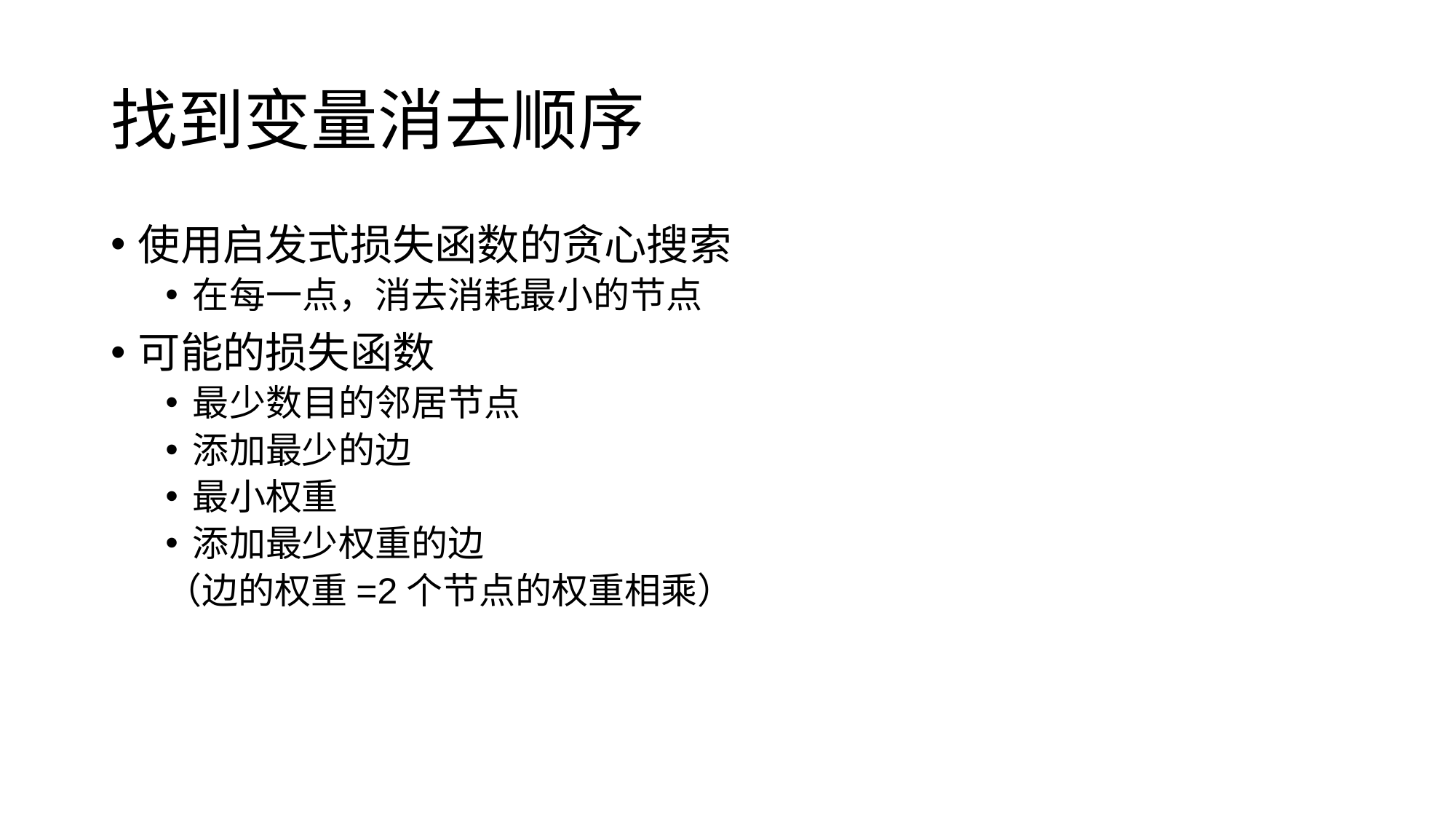

# 找到变量消去顺序
使用启发式损失函数的贪心搜索
在每一点，消去消耗最小的节点
可能的损失函数
最少数目的邻居节点
添加最少的边
最小权重
添加最少权重的边
（边的权重=2个节点的权重相乘）